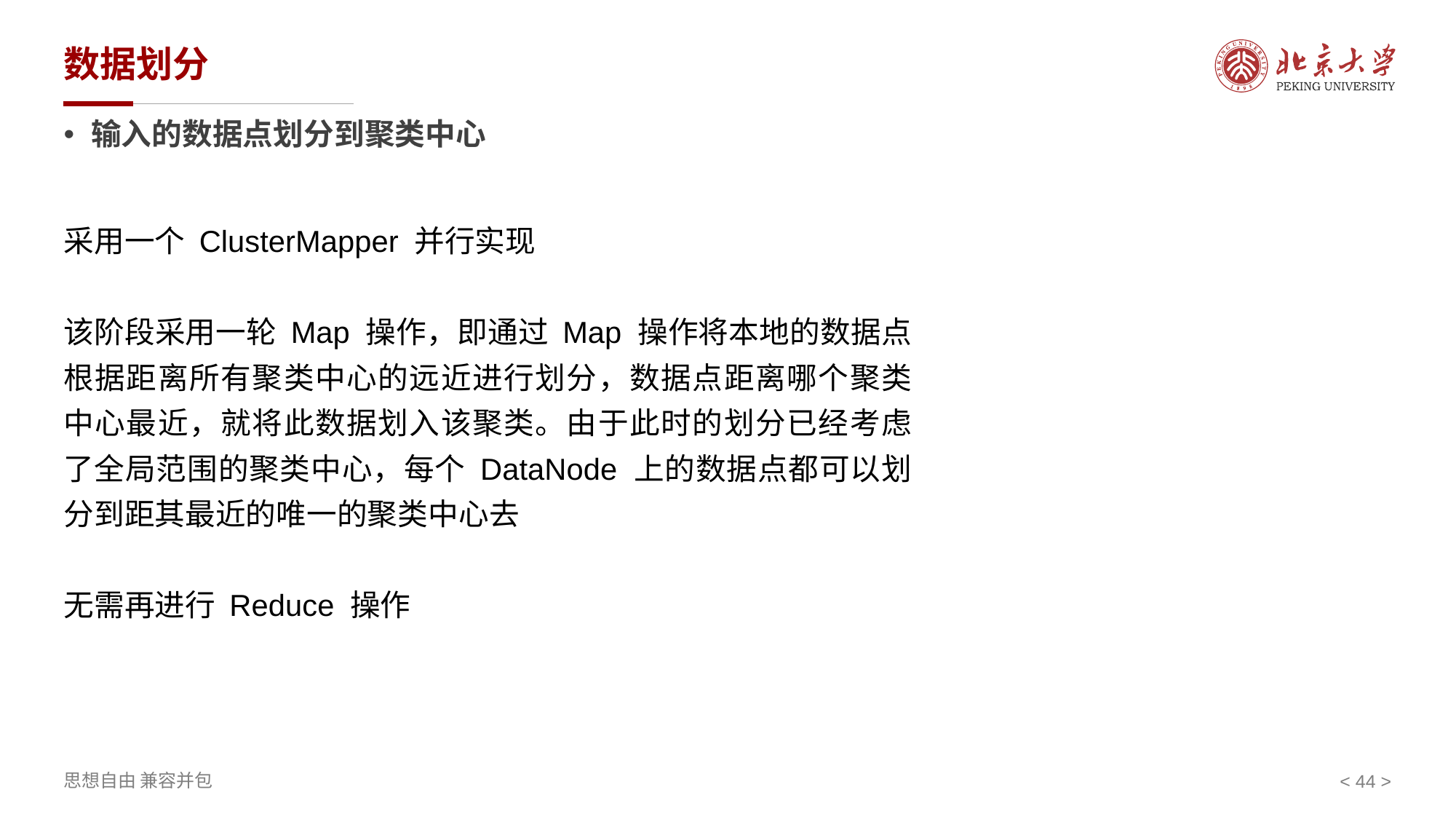

# 数据划分
输入的数据点划分到聚类中心
采用一个 ClusterMapper 并行实现

该阶段采用一轮 Map 操作，即通过 Map 操作将本地的数据点根据距离所有聚类中心的远近进行划分，数据点距离哪个聚类中心最近，就将此数据划入该聚类。由于此时的划分已经考虑了全局范围的聚类中心，每个 DataNode 上的数据点都可以划分到距其最近的唯一的聚类中心去

无需再进行 Reduce 操作
< 44 >